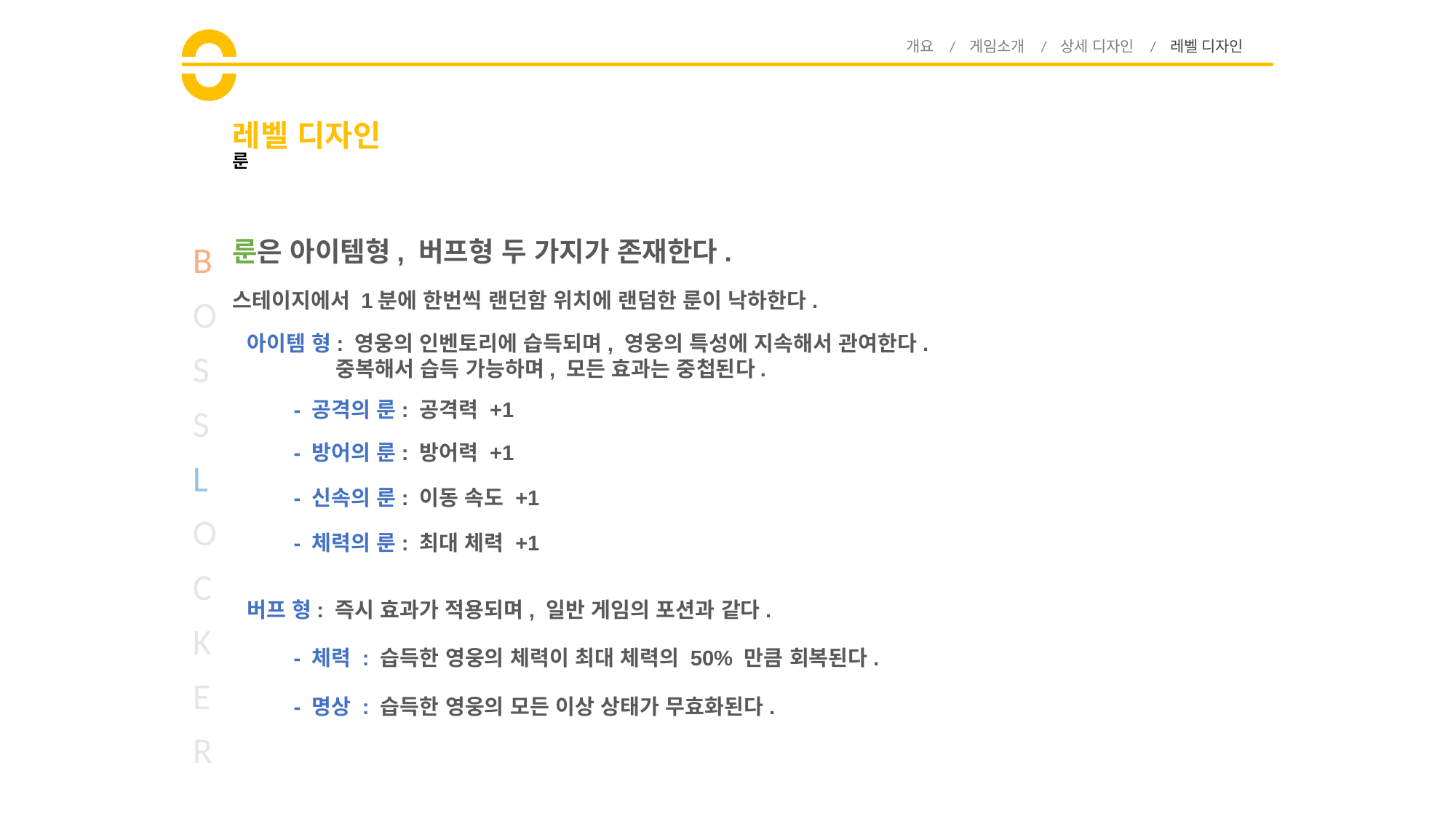

개요   /   게임소개   /   상세 디자인   /   레벨 디자인

# 레벨 디자인
룬
룬은 아이템형, 버프형 두 가지가 존재한다.
B
O
S
S
L
O
C
K
E
R
스테이지에서 1분에 한번씩 랜던함 위치에 랜덤한 룬이 낙하한다.
아이템 형: 영웅의 인벤토리에 습득되며, 영웅의 특성에 지속해서 관여한다.
              중복해서 습득 가능하며, 모든 효과는 중첩된다.
- 공격의 룬: 공격력 +1
- 방어의 룬: 방어력 +1
- 신속의 룬: 이동 속도 +1
- 체력의 룬: 최대 체력 +1
버프 형: 즉시 효과가 적용되며, 일반 게임의 포션과 같다.
- 체력 : 습득한 영웅의 체력이 최대 체력의 50% 만큼 회복된다.
- 명상 : 습득한 영웅의 모든 이상 상태가 무효화된다.